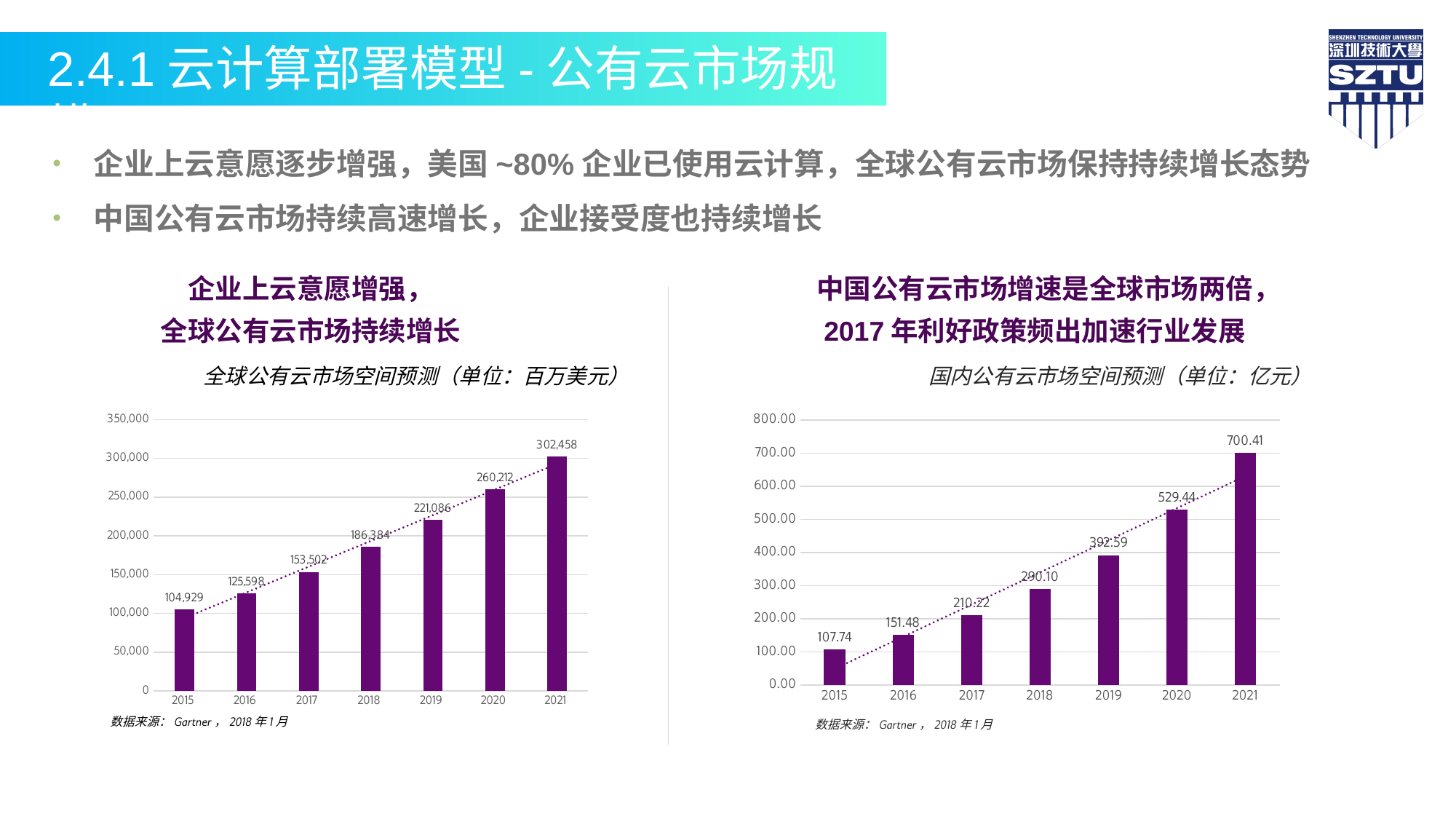

2.4.1云计算部署模型-公有云市场规模
企业上云意愿逐步增强，美国~80%企业已使用云计算，全球公有云市场保持持续增长态势
中国公有云市场持续高速增长，企业接受度也持续增长
中国公有云市场增速是全球市场两倍，2017年利好政策频出加速行业发展
企业上云意愿增强，
全球公有云市场持续增长
全球公有云市场空间预测（单位：百万美元）
国内公有云市场空间预测（单位：亿元）

### Chart

| Category | 总计 |
|---|---|
| 2015 | 104928.588558559 |
| 2016 | 125597.768032629 |
| 2017 | 153502.135367902 |
| 2018 | 186384.055215774 |
| 2019 | 221085.7031677 |
| 2020 | 260212.384857466 |
| 2021 | 302458.48345963 |
数据来源：Gartner，2018年1月

### Chart

| Category | 市场规模 |
|---|---|
| 2015 | 107.7366 |
| 2016 | 151.4769 |
| 2017 | 210.2193 |
| 2018 | 290.1039 |
| 2019 | 392.586599999999 |
| 2020 | 529.441199999998 |
| 2021 | 700.4145 |
数据来源：Gartner，2018年1月